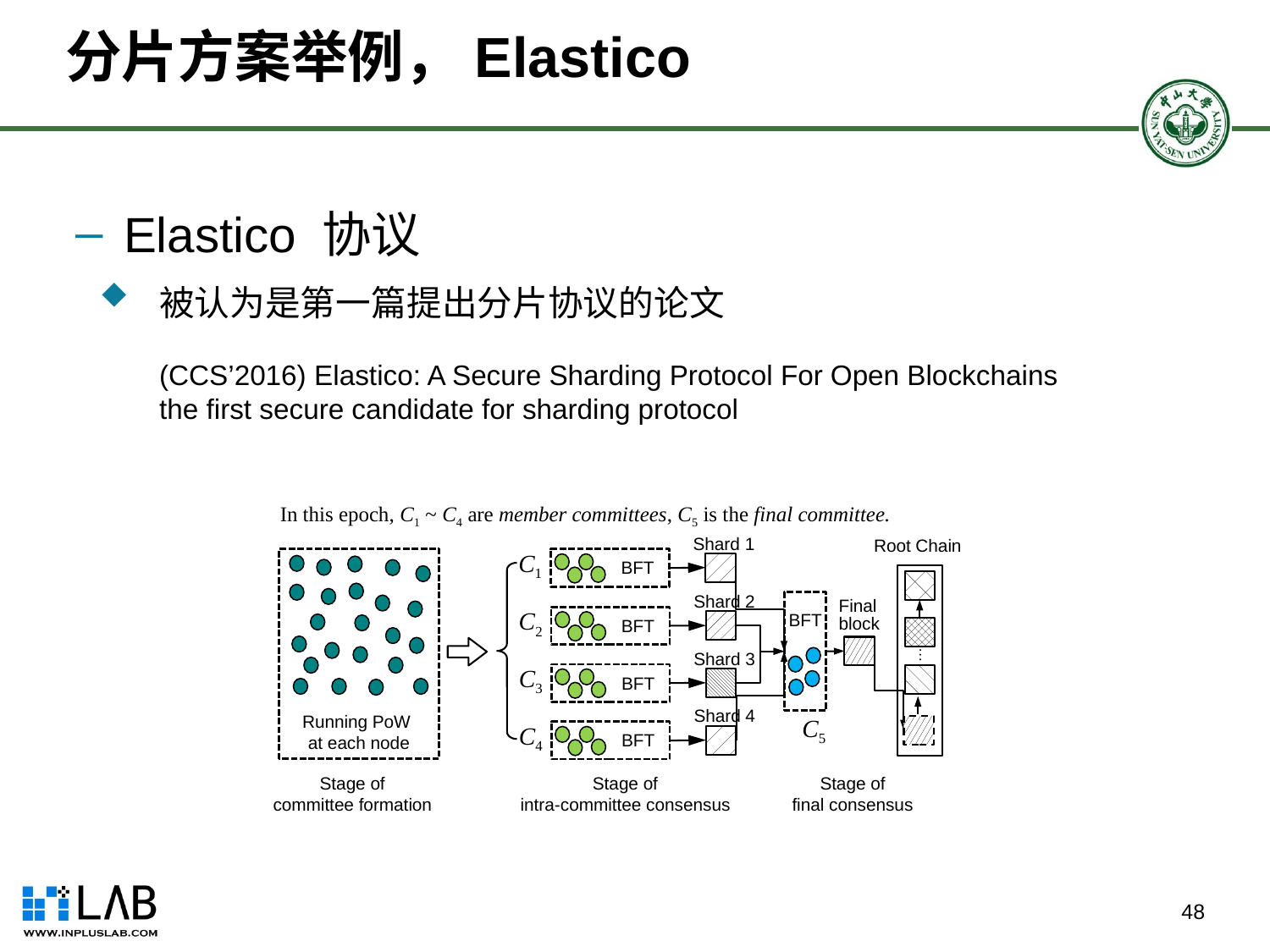

# 分片方案举例，Elastico
Elastico 协议
 被认为是第一篇提出分片协议的论文

(CCS’2016) Elastico: A Secure Sharding Protocol For Open Blockchains the first secure candidate for sharding protocol
In this epoch, C1 ~ C4 are member committees, C5 is the final committee.
Shard 1
C1

BFT

Shard 2
C2

BFT

Shard 3
C3

BFT

Shard 4
C4

BFT

Root Chain

…

Running PoW
at each node

Final
block
BFT

C5

Stage of
committee formation
Stage of
intra-committee consensus
Stage of
final consensus